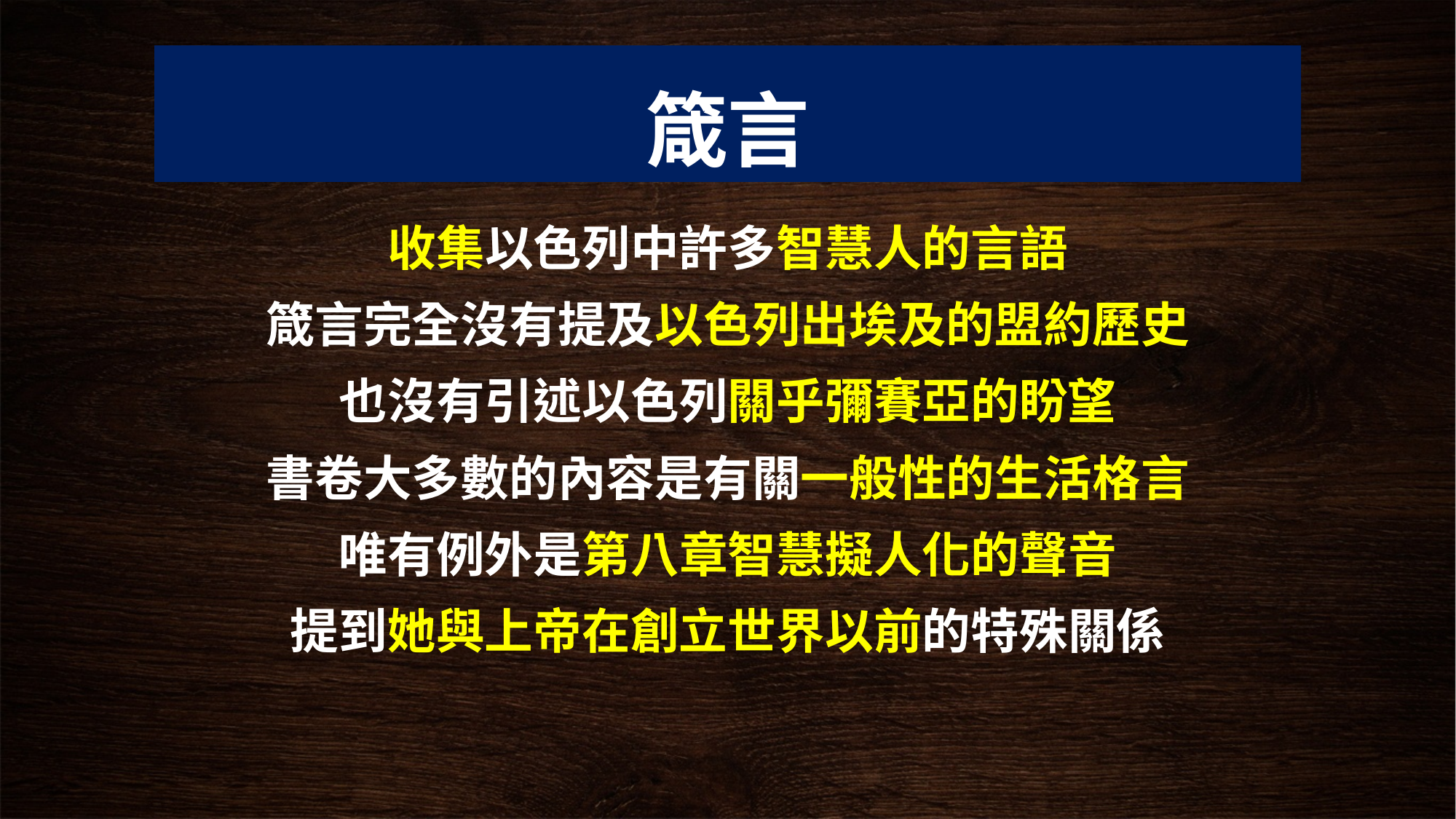

# 箴言
收集以色列中許多智慧人的言語
箴言完全沒有提及以色列出埃及的盟約歷史
也沒有引述以色列關乎彌賽亞的盼望
書卷大多數的內容是有關一般性的生活格言
唯有例外是第八章智慧擬人化的聲音
提到她與上帝在創立世界以前的特殊關係